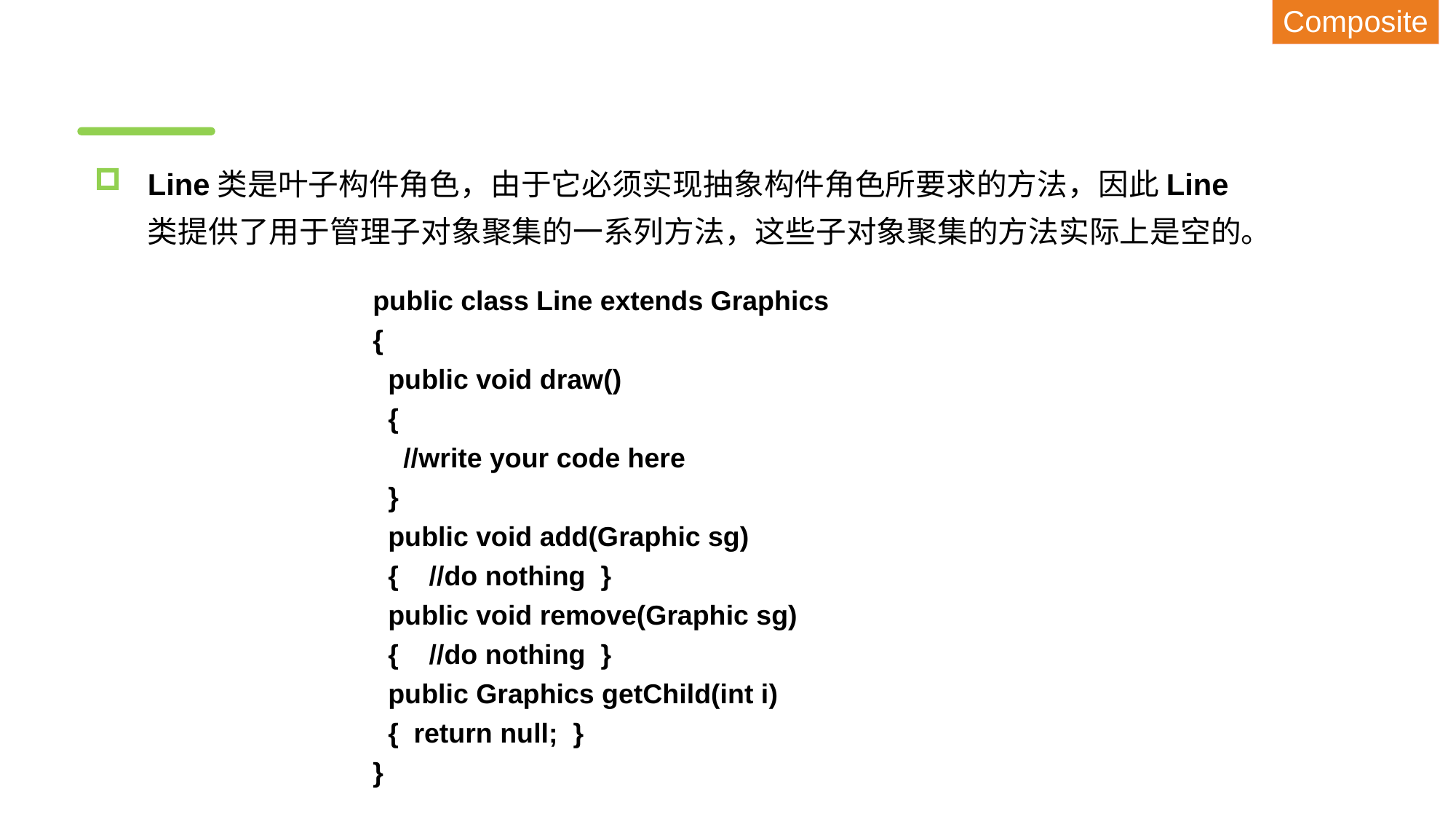

Composite
#
Line类是叶子构件角色，由于它必须实现抽象构件角色所要求的方法，因此Line类提供了用于管理子对象聚集的一系列方法，这些子对象聚集的方法实际上是空的。

public class Line extends Graphics
{
  public void draw()
  {
    //write your code here
  }
  public void add(Graphic sg)
  {    //do nothing  }
  public void remove(Graphic sg)
  {    //do nothing  }
  public Graphics getChild(int i)
  {  return null;  }
}
104